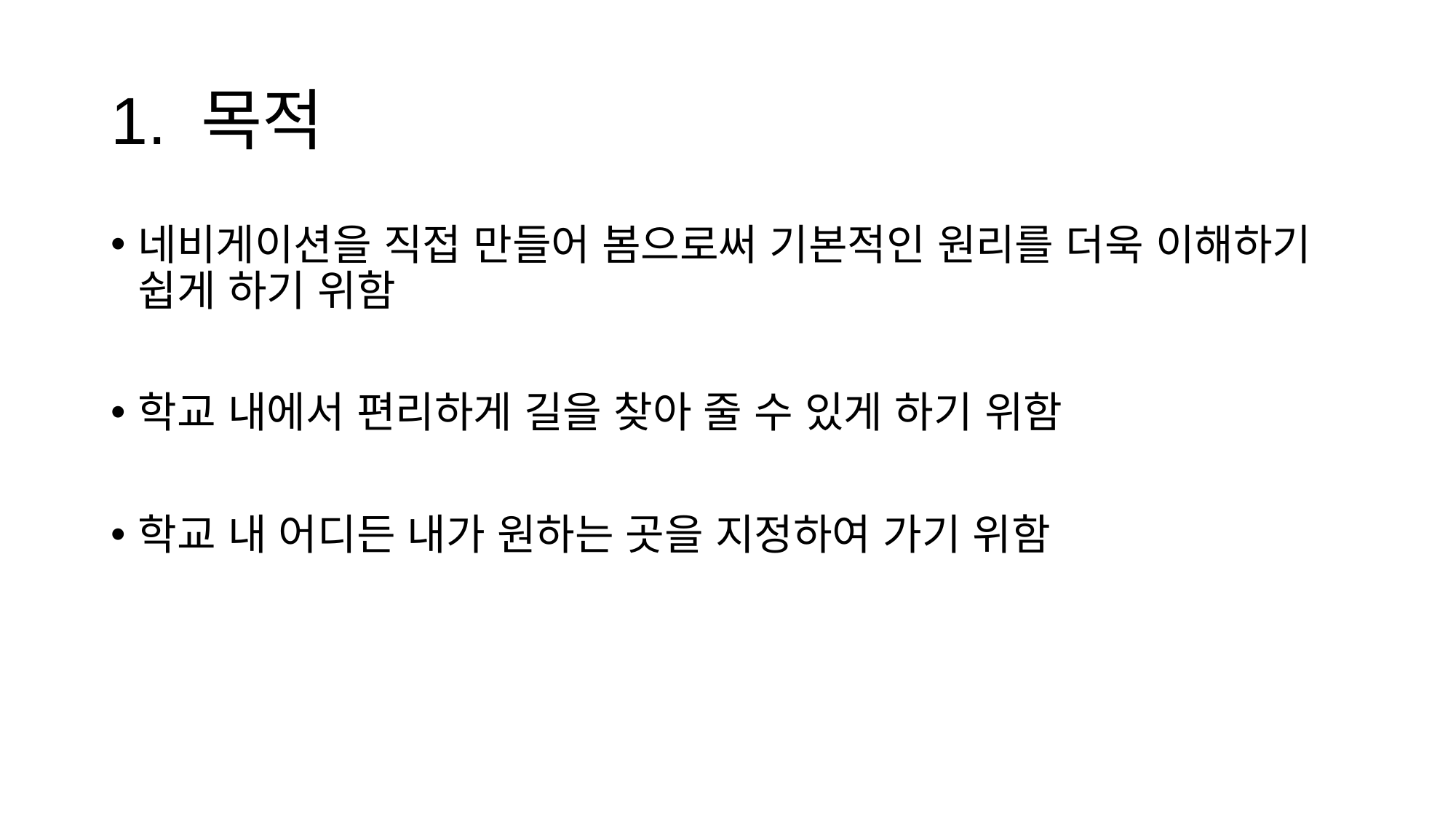

# 1. 목적
네비게이션을 직접 만들어 봄으로써 기본적인 원리를 더욱 이해하기 쉽게 하기 위함

학교 내에서 편리하게 길을 찾아 줄 수 있게 하기 위함

학교 내 어디든 내가 원하는 곳을 지정하여 가기 위함